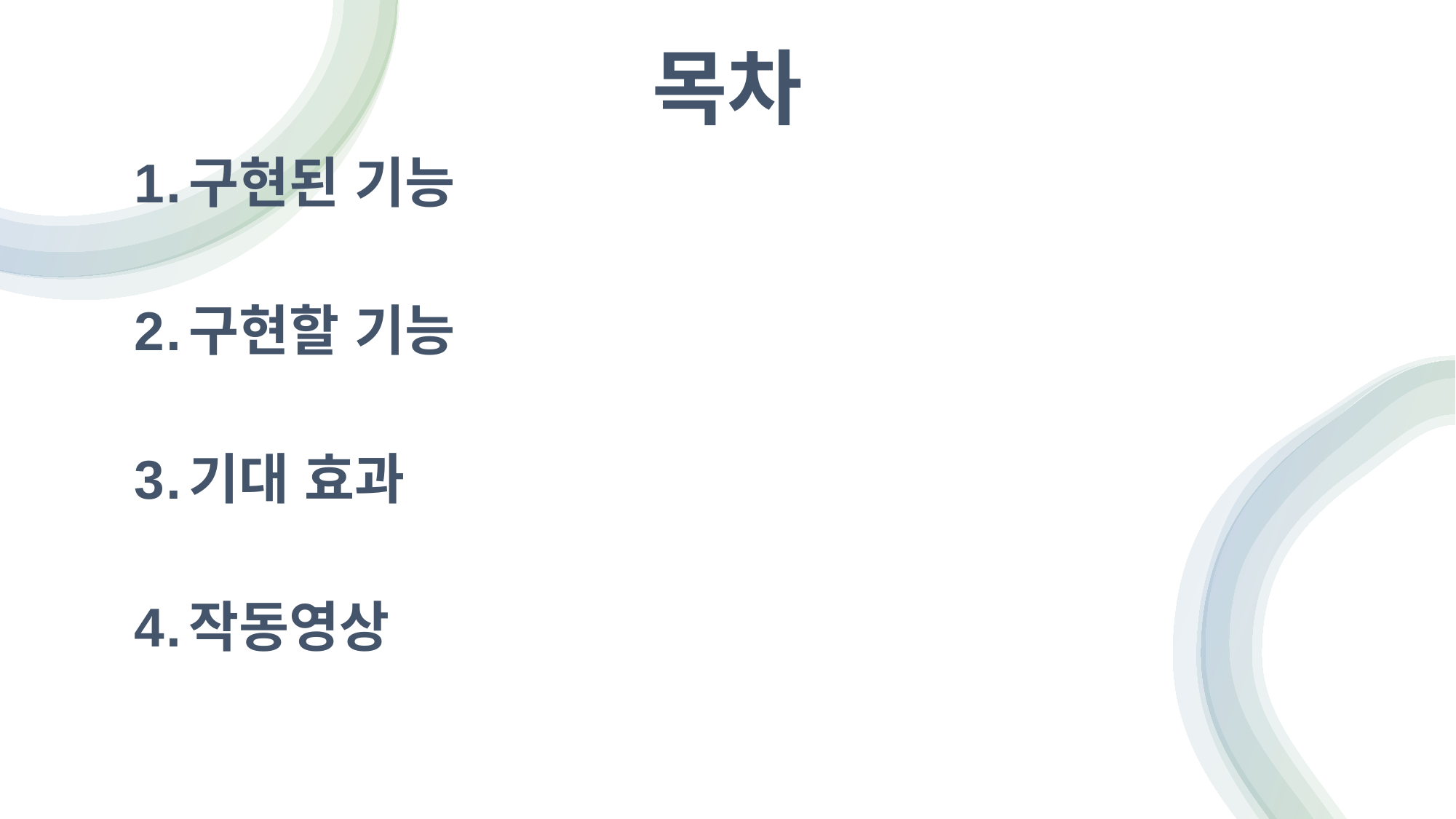

# 목차
구현된 기능

구현할 기능

기대 효과

작동영상